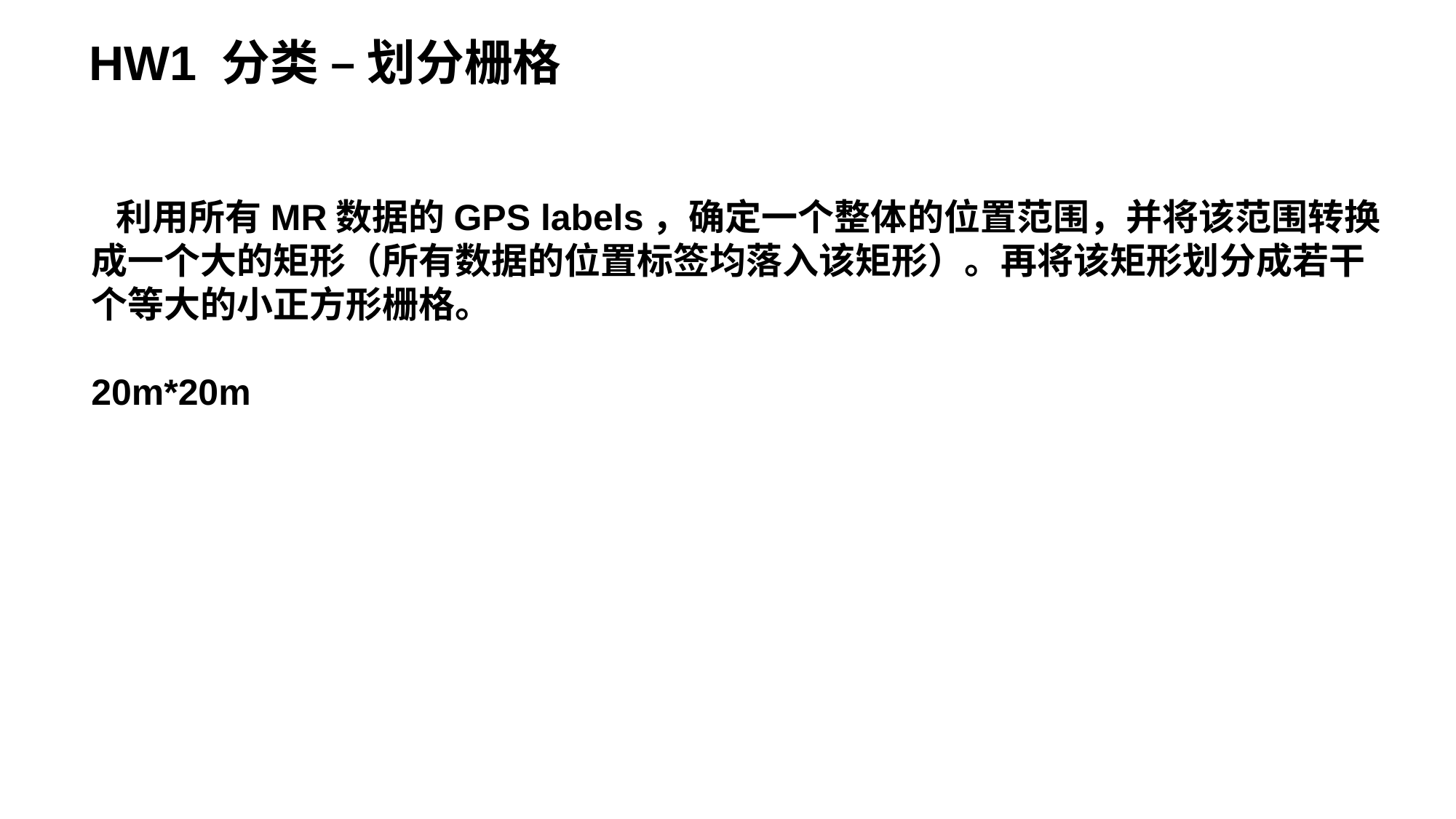

# HW1 分类 – 划分栅格
  利用所有MR数据的GPS labels，确定一个整体的位置范围，并将该范围转换成一个大的矩形（所有数据的位置标签均落入该矩形）。再将该矩形划分成若干个等大的小正方形栅格。

20m*20m